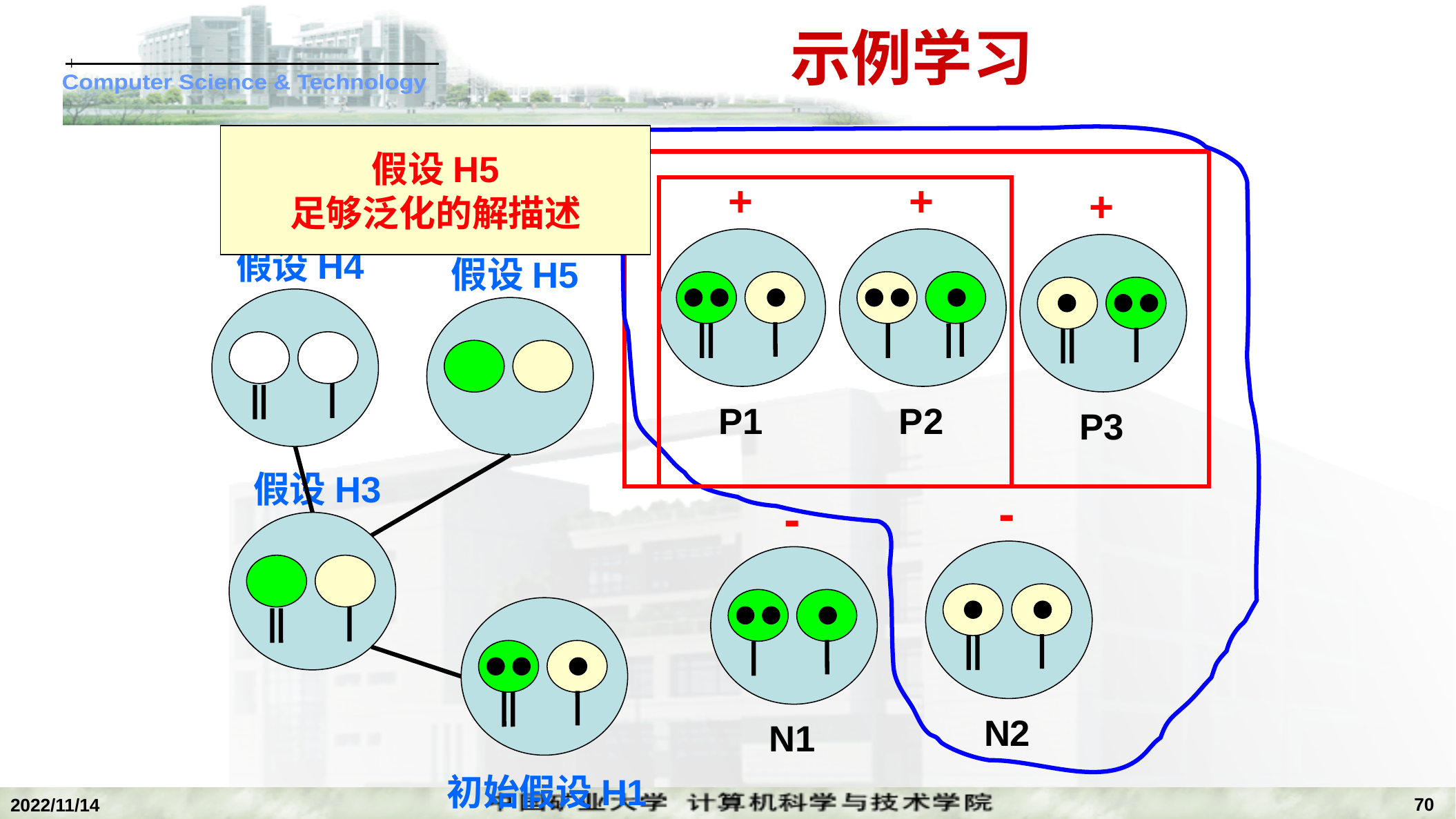

# 示例学习

假设H5
足够泛化的解描述

+
+
+

假设H4

假设H5

P1
P2
P3
假设H3

-
-

初始假设H1

N2
N1
70
2022/11/14